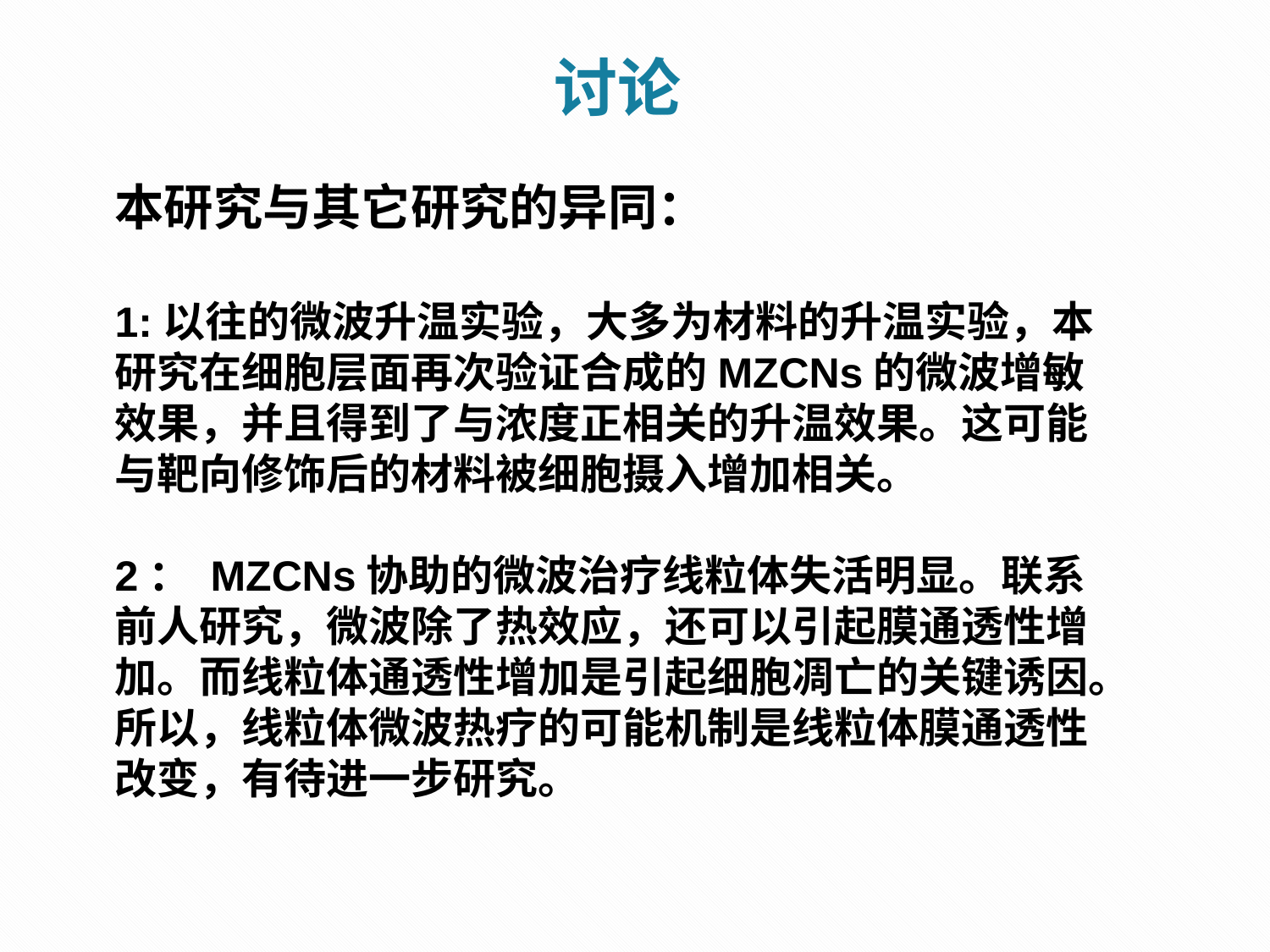

讨论
本研究与其它研究的异同：

1:以往的微波升温实验，大多为材料的升温实验，本研究在细胞层面再次验证合成的MZCNs的微波增敏效果，并且得到了与浓度正相关的升温效果。这可能与靶向修饰后的材料被细胞摄入增加相关。

2： MZCNs协助的微波治疗线粒体失活明显。联系前人研究，微波除了热效应，还可以引起膜通透性增加。而线粒体通透性增加是引起细胞凋亡的关键诱因。
所以，线粒体微波热疗的可能机制是线粒体膜通透性改变，有待进一步研究。